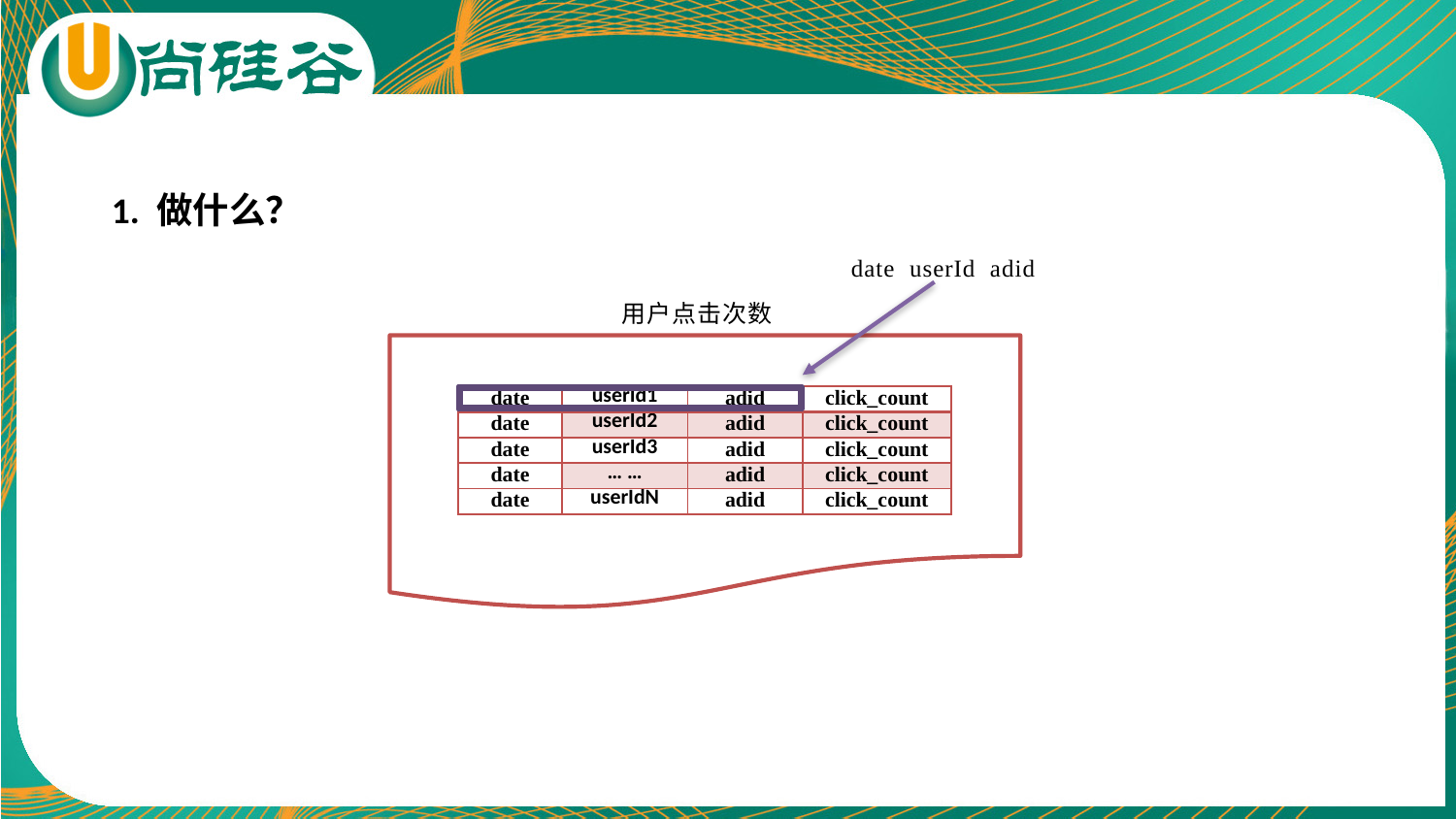

1. 做什么？
date  userId  adid
用户点击次数

| date | userId1 | adid | click\_count |
| --- | --- | --- | --- |
| date | userId2 | adid | click\_count |
| date | userId3 | adid | click\_count |
| date | … … | adid | click\_count |
| date | userIdN | adid | click\_count |